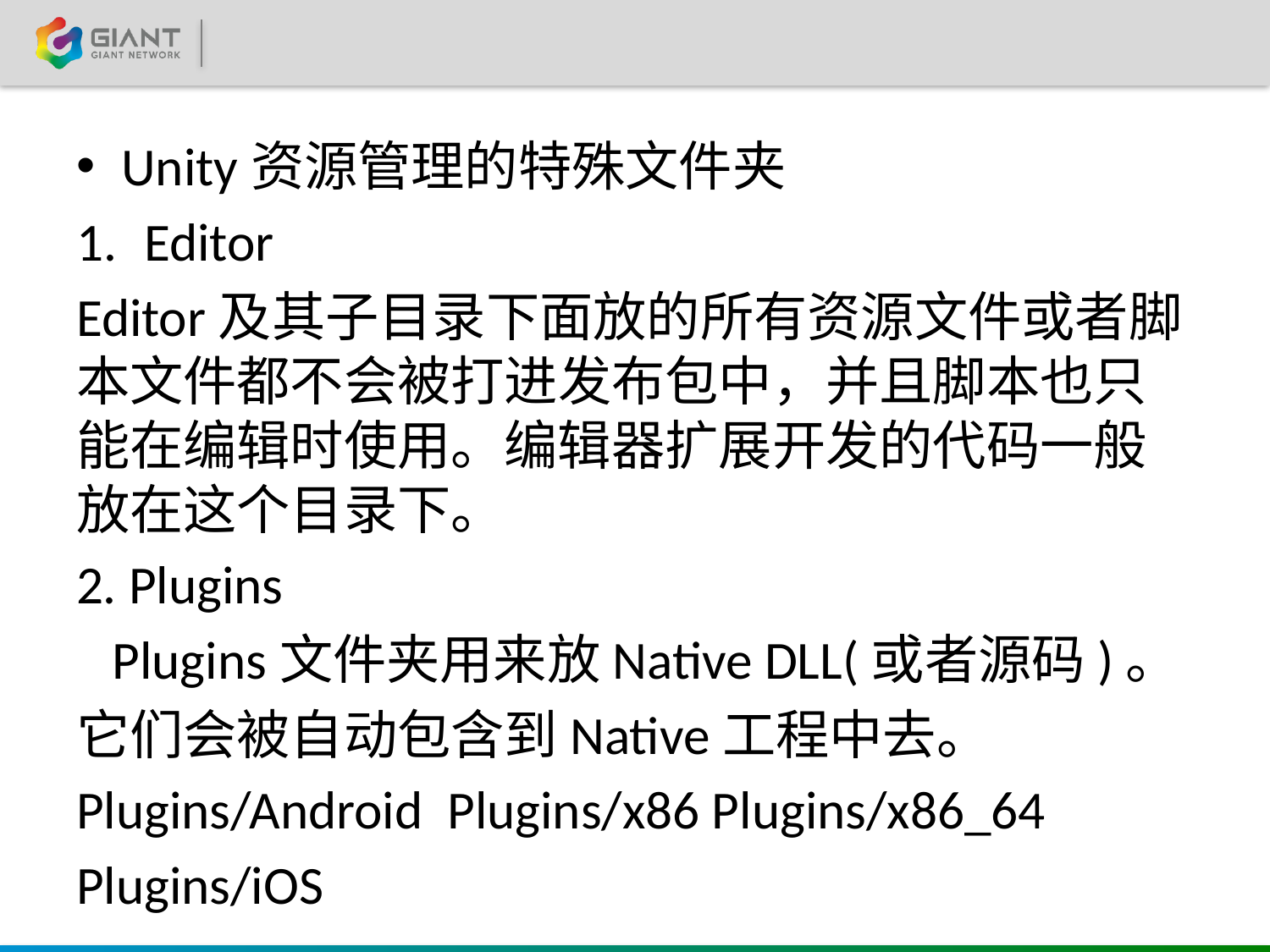

#
Unity资源管理的特殊文件夹
Editor
Editor及其子目录下面放的所有资源文件或者脚本文件都不会被打进发布包中，并且脚本也只能在编辑时使用。编辑器扩展开发的代码一般放在这个目录下。
2. Plugins
   Plugins文件夹用来放Native DLL(或者源码)。
它们会被自动包含到Native工程中去。
Plugins/Android  Plugins/x86 Plugins/x86_64
Plugins/iOS